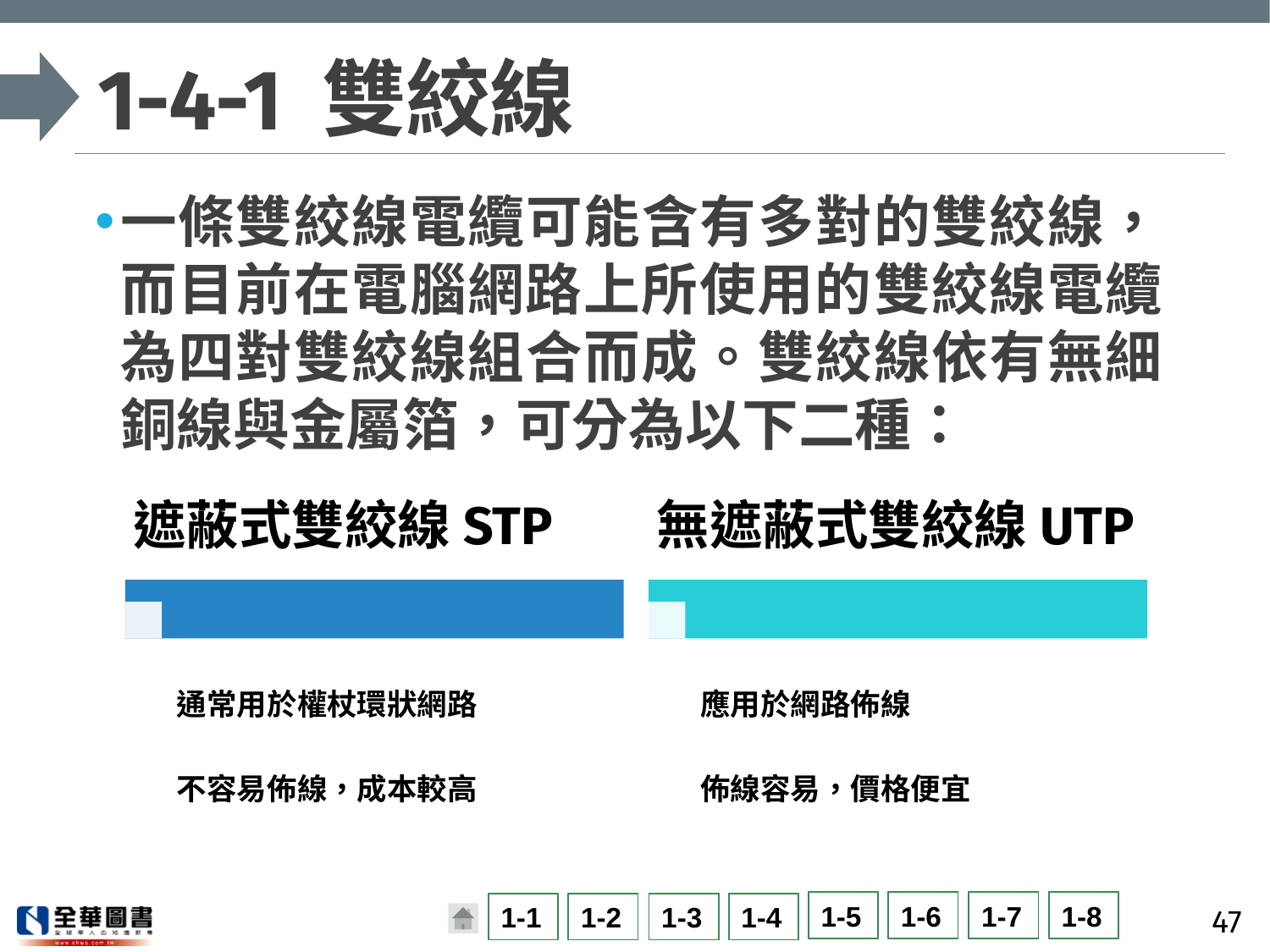

# 1-4-1 雙絞線
一條雙絞線電纜可能含有多對的雙絞線，而目前在電腦網路上所使用的雙絞線電纜為四對雙絞線組合而成。雙絞線依有無細銅線與金屬箔，可分為以下二種：

遮蔽式雙絞線STP
通常用於權杖環狀網路
不容易佈線，成本較高
無遮蔽式雙絞線UTP
應用於網路佈線
佈線容易，價格便宜
47